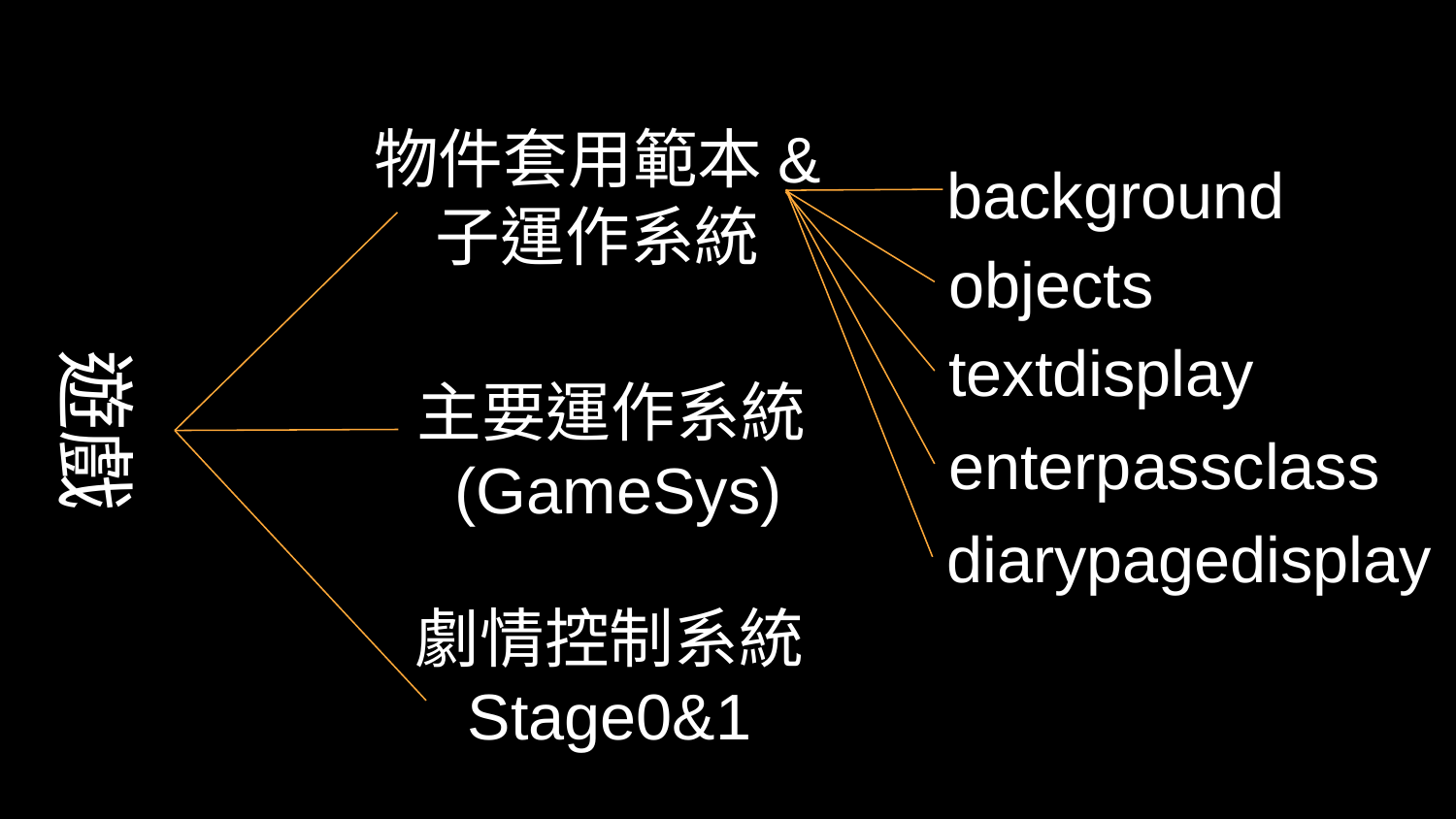

物件套用範本&
子運作系統
background
enterpassclass
objects
textdisplay
diarypagedisplay
遊戲
主要運作系統(GameSys)
劇情控制系統
Stage0&1